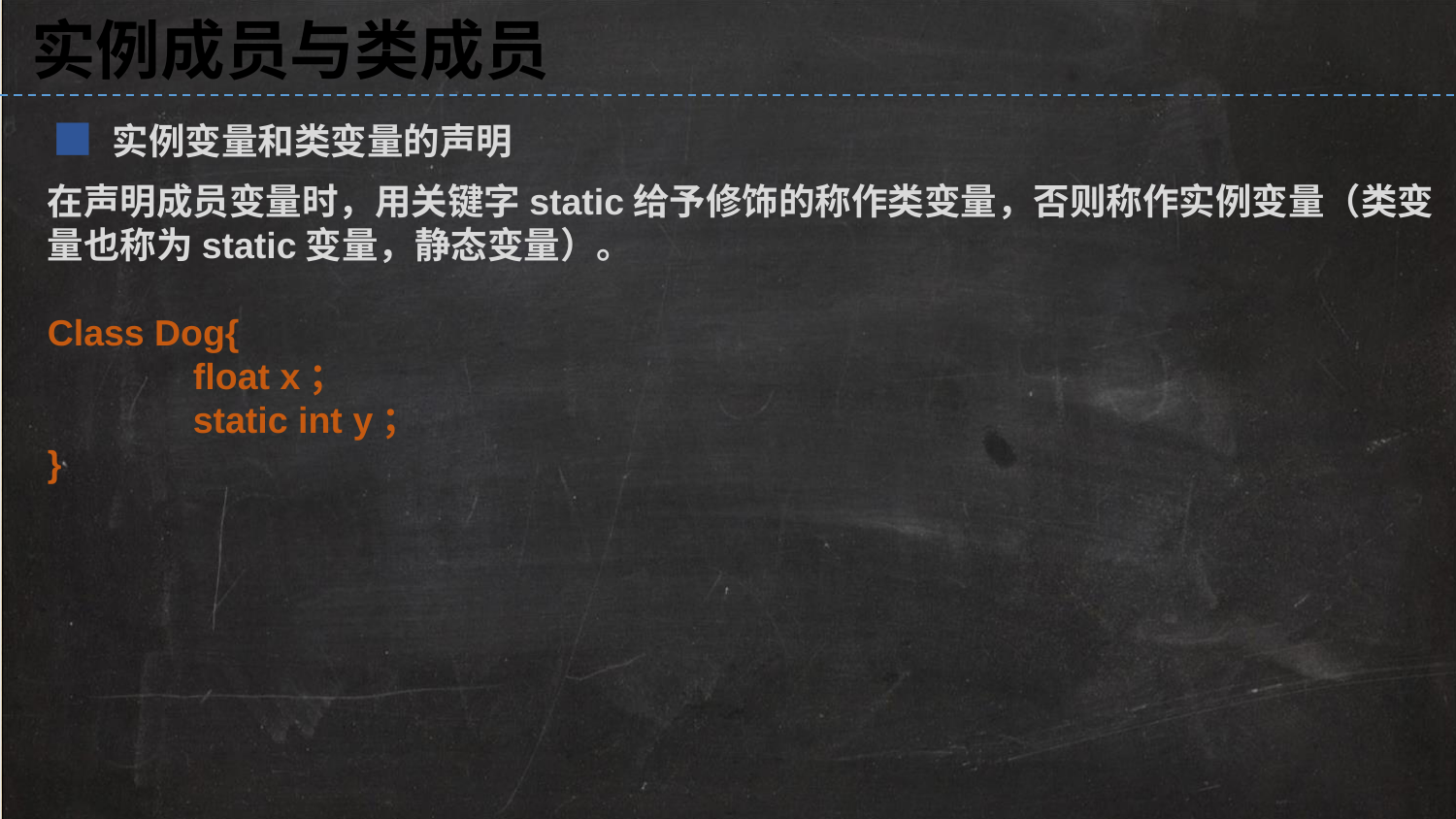

实例成员与类成员
■ 实例变量和类变量的声明
在声明成员变量时，用关键字static给予修饰的称作类变量，否则称作实例变量（类变量也称为static变量，静态变量）。

Class Dog{
	float x；
	static int y；
}